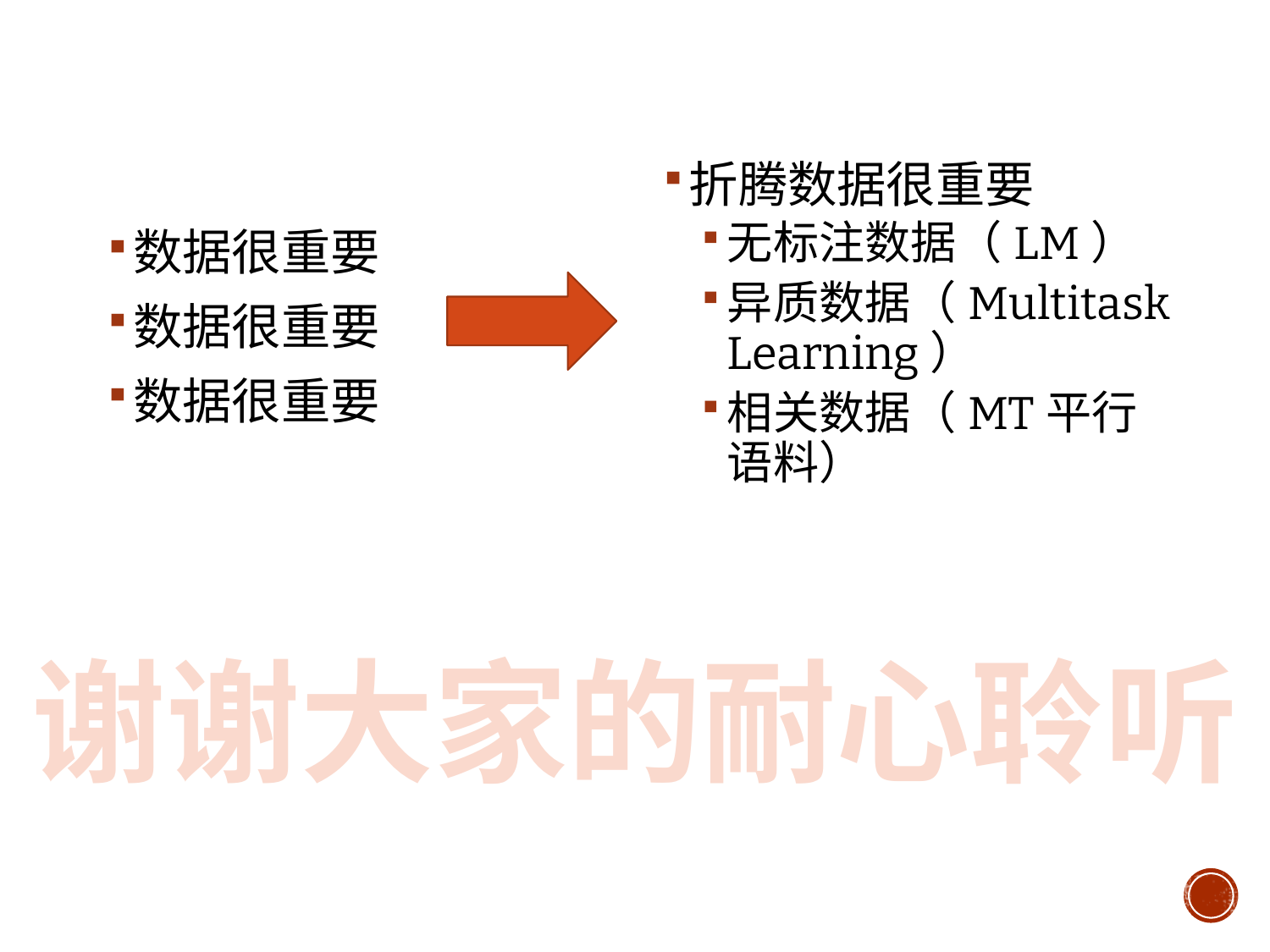

折腾数据很重要
无标注数据（LM）
异质数据（Multitask Learning）
相关数据（MT平行语料）
数据很重要
数据很重要
数据很重要

谢谢大家的耐心聆听